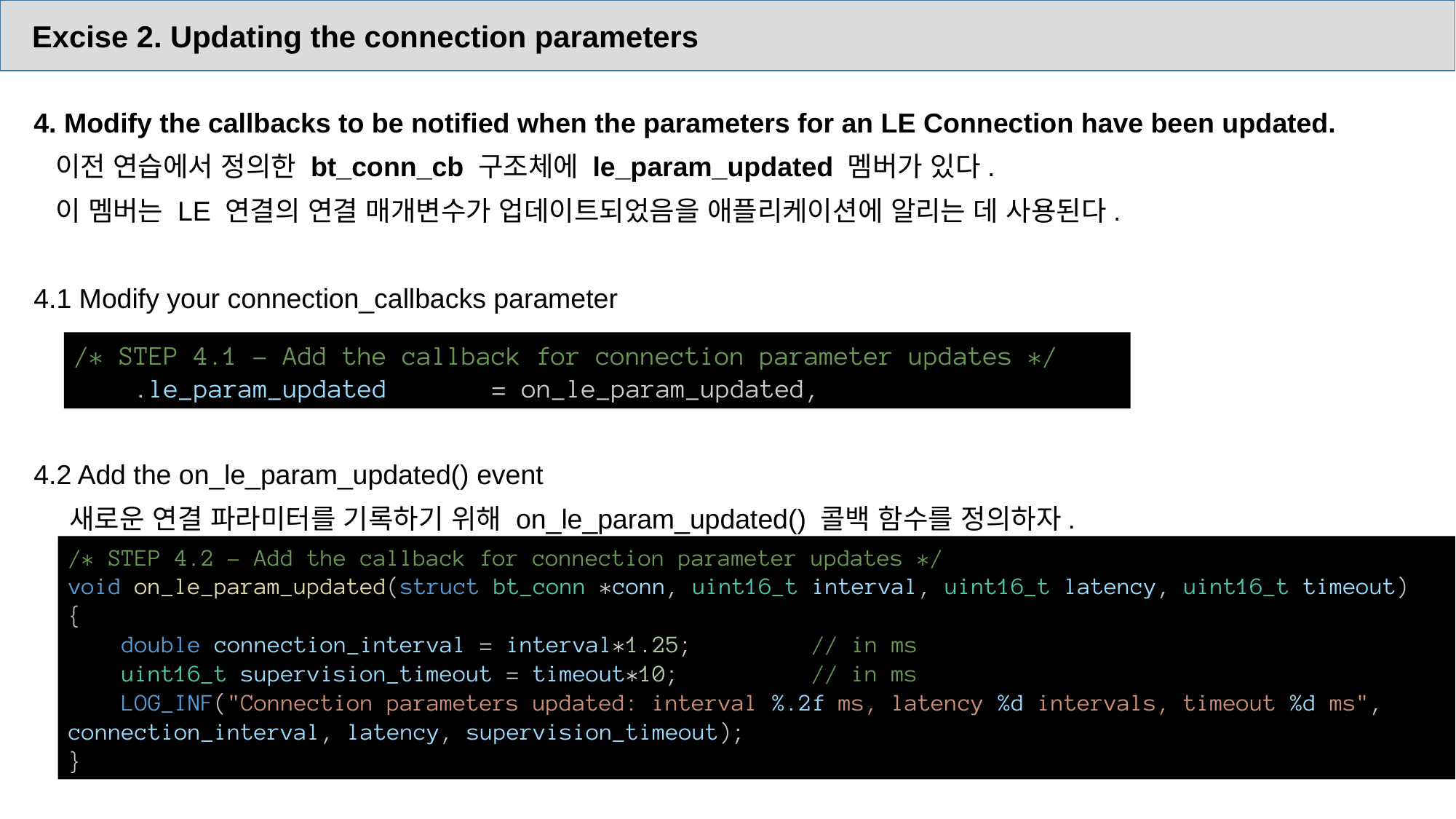

Excise 2. Updating the connection parameters
4. Modify the callbacks to be notified when the parameters for an LE Connection have been updated.
이전 연습에서 정의한 bt_conn_cb 구조체에 le_param_updated 멤버가 있다.
이 멤버는 LE 연결의 연결 매개변수가 업데이트되었음을 애플리케이션에 알리는 데 사용된다.

4.1 Modify your connection_callbacks parameter

4.2 Add the on_le_param_updated() event
 새로운 연결 파라미터를 기록하기 위해 on_le_param_updated() 콜백 함수를 정의하자.
/* STEP 4.1 - Add the callback for connection parameter updates */
    .le_param_updated       = on_le_param_updated,
/* STEP 4.2 - Add the callback for connection parameter updates */
void on_le_param_updated(struct bt_conn *conn, uint16_t interval, uint16_t latency, uint16_t timeout)
{
    double connection_interval = interval*1.25;         // in ms
    uint16_t supervision_timeout = timeout*10;          // in ms
    LOG_INF("Connection parameters updated: interval %.2f ms, latency %d intervals, timeout %d ms", connection_interval, latency, supervision_timeout);
}
.